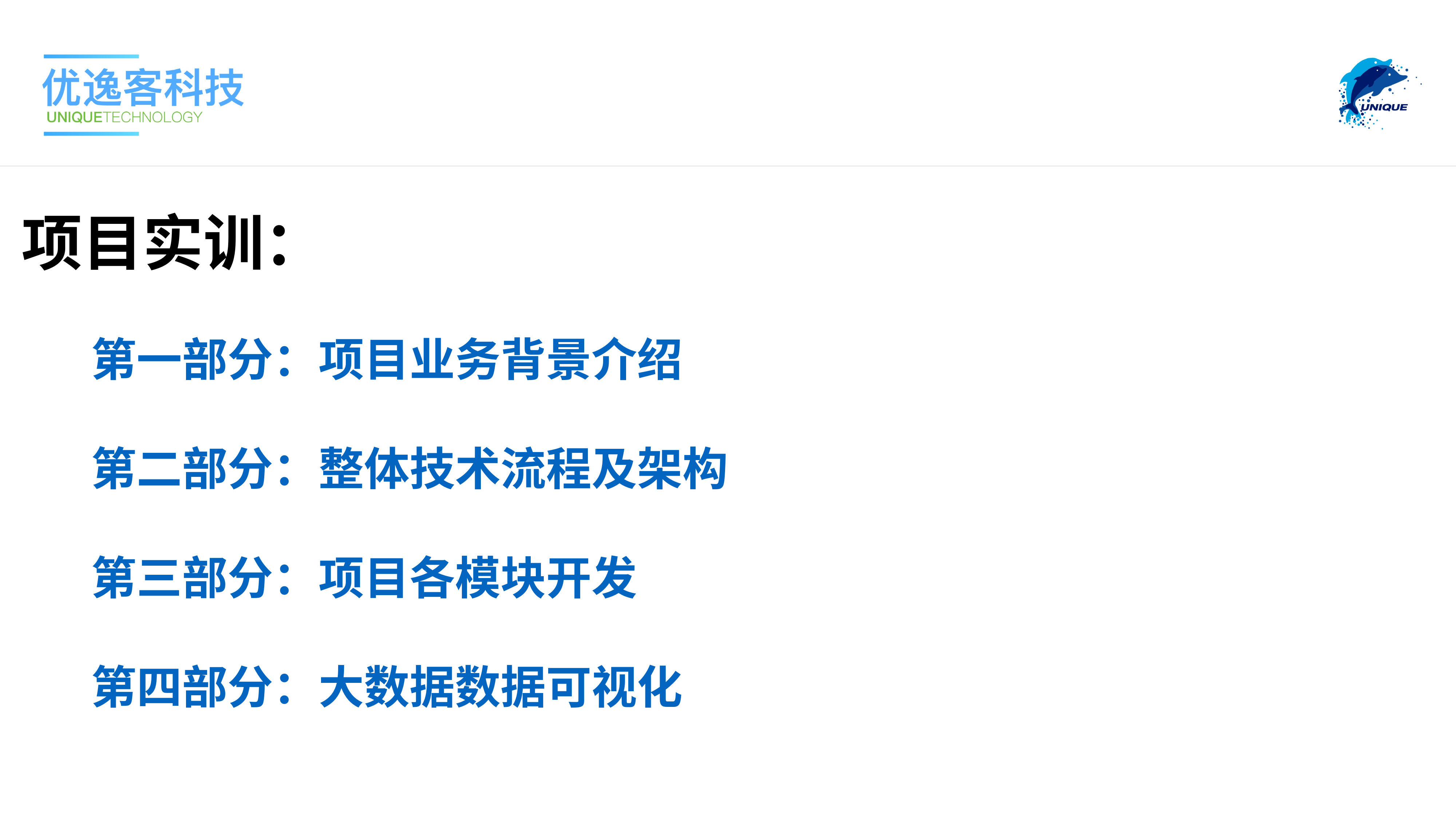

项目实训：
第一部分：项目业务背景介绍

第二部分：整体技术流程及架构

第三部分：项目各模块开发

第四部分：大数据数据可视化